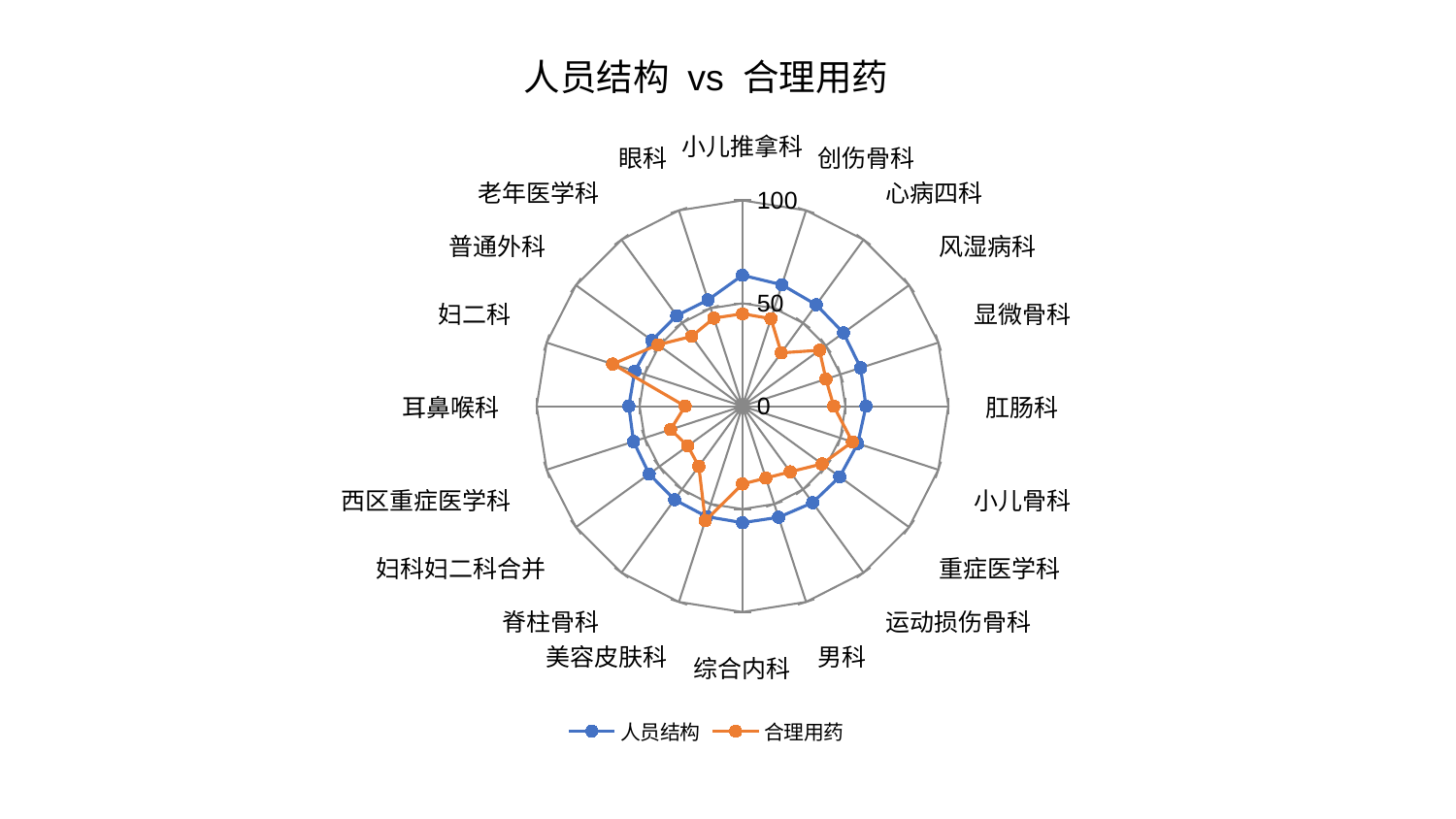

### Chart: 人员结构 vs 合理用药

| Category | 人员结构 | 合理用药 |
|---|---|---|
| 小儿推拿科 | 63.63572737897196 | 44.88278721056046 |
| 创伤骨科 | 62.00498386943001 | 44.717994321736384 |
| 心病四科 | 60.928914582694624 | 32.06726195746725 |
| 风湿病科 | 60.62605525735667 | 46.234770136618344 |
| 显微骨科 | 60.33600592442637 | 42.613206354234435 |
| 肛肠科 | 59.967325807460156 | 44.332300454355156 |
| 小儿骨科 | 58.877600821147254 | 56.142791825701536 |
| 重症医学科 | 58.35768760773981 | 47.753557893112145 |
| 运动损伤骨科 | 57.9542190531595 | 39.40255966796563 |
| 男科 | 56.760091307730185 | 36.751395682863006 |
| 综合内科 | 56.606668909639545 | 37.816674144208385 |
| 美容皮肤科 | 56.41893159721071 | 58.51681358049474 |
| 脊柱骨科 | 56.167012532115805 | 36.13739982722079 |
| 妇科妇二科合并 | 56.05988153488441 | 32.89268613743828 |
| 西区重症医学科 | 55.6625840503063 | 36.73449522677675 |
| 耳鼻喉科 | 55.2158450680807 | 27.883943863513124 |
| 妇二科 | 55.034521368359165 | 66.32732668198022 |
| 普通外科 | 54.38468990036319 | 50.738183429546154 |
| 老年医学科 | 54.38178232989339 | 41.96479223260112 |
| 眼科 | 54.29735164860076 | 45.00740097991914 |
48